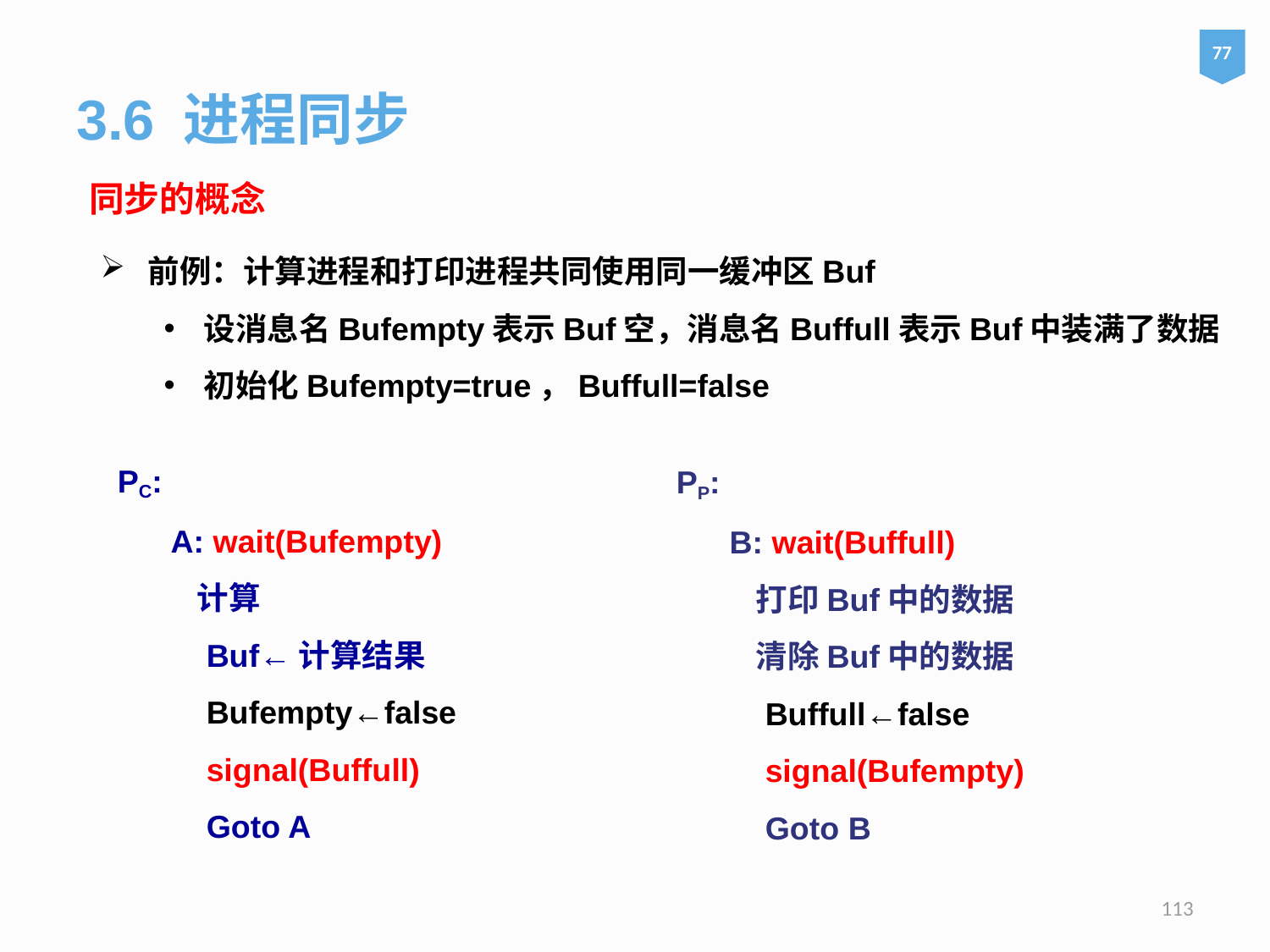

77
3.6 进程同步
同步的概念

前例：计算进程和打印进程共同使用同一缓冲区Buf
设消息名Bufempty表示Buf空，消息名Buffull表示Buf中装满了数据
初始化Bufempty=true，Buffull=false

PC:
      A: wait(Bufempty)
          计算
          Buf←计算结果
          Bufempty←false
          signal(Buffull)
          Goto A
PP:
      B: wait(Buffull)
          打印Buf中的数据
          清除Buf中的数据
          Buffull←false
          signal(Bufempty)
          Goto B
113